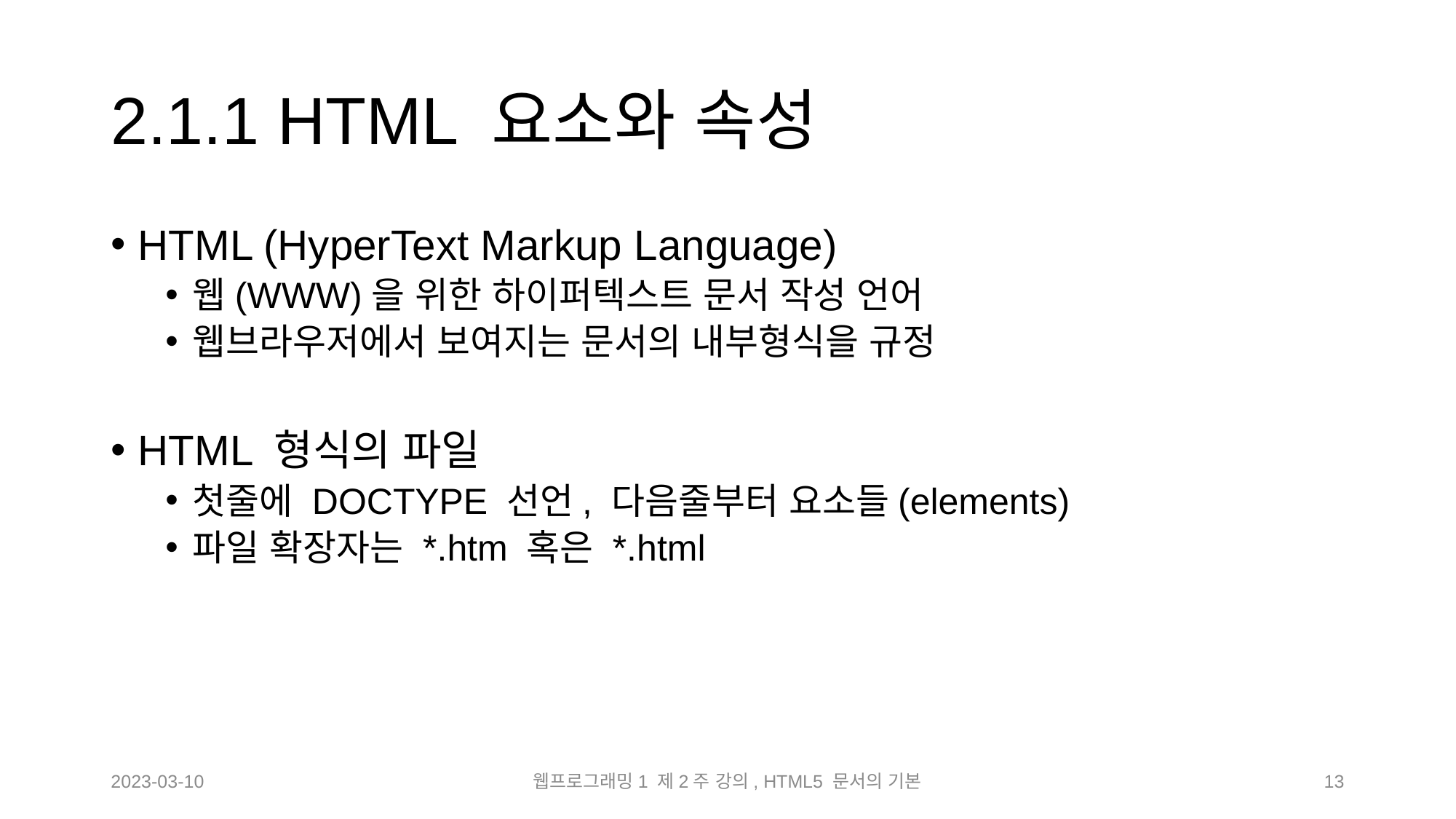

# 2.1.1 HTML 요소와 속성
HTML (HyperText Markup Language)
웹(WWW)을 위한 하이퍼텍스트 문서 작성 언어
웹브라우저에서 보여지는 문서의 내부형식을 규정

HTML 형식의 파일
첫줄에 DOCTYPE 선언, 다음줄부터 요소들(elements)
파일 확장자는 *.htm 혹은 *.html

2023-03-10
웹프로그래밍1 제2주 강의, HTML5 문서의 기본
13